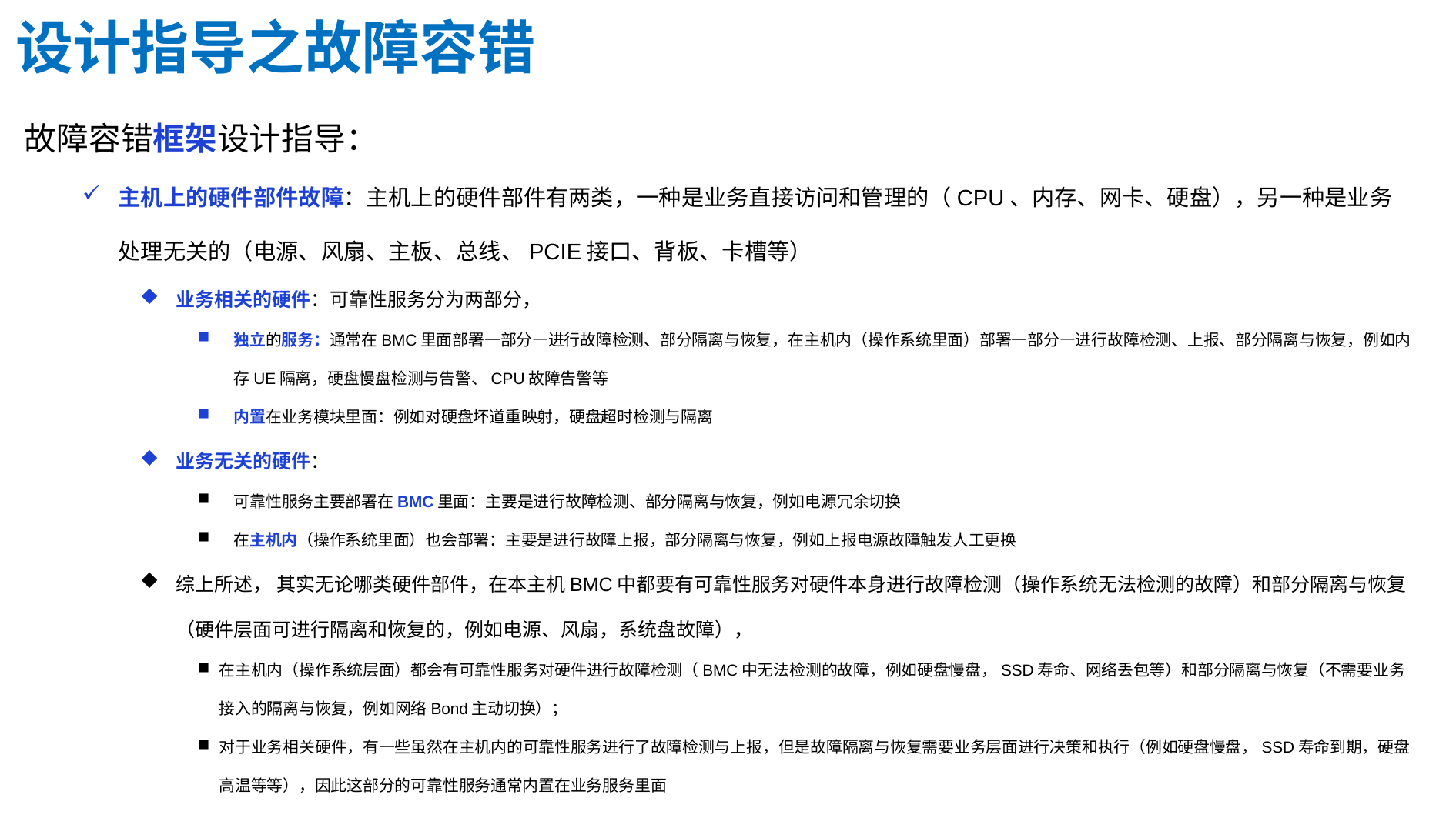

设计指导之故障容错
故障容错框架设计指导：
主机上的硬件部件故障：主机上的硬件部件有两类，一种是业务直接访问和管理的（CPU、内存、网卡、硬盘），另一种是业务处理无关的（电源、风扇、主板、总线、PCIE接口、背板、卡槽等）
业务相关的硬件：可靠性服务分为两部分，
独立的服务：通常在BMC里面部署一部分—进行故障检测、部分隔离与恢复，在主机内（操作系统里面）部署一部分—进行故障检测、上报、部分隔离与恢复，例如内存UE隔离，硬盘慢盘检测与告警、CPU故障告警等
内置在业务模块里面：例如对硬盘坏道重映射，硬盘超时检测与隔离
业务无关的硬件：
可靠性服务主要部署在BMC里面：主要是进行故障检测、部分隔离与恢复，例如电源冗余切换
在主机内（操作系统里面）也会部署：主要是进行故障上报，部分隔离与恢复，例如上报电源故障触发人工更换
综上所述， 其实无论哪类硬件部件，在本主机BMC中都要有可靠性服务对硬件本身进行故障检测（操作系统无法检测的故障）和部分隔离与恢复（硬件层面可进行隔离和恢复的，例如电源、风扇，系统盘故障），
在主机内（操作系统层面）都会有可靠性服务对硬件进行故障检测（BMC中无法检测的故障，例如硬盘慢盘，SSD寿命、网络丢包等）和部分隔离与恢复（不需要业务接入的隔离与恢复，例如网络Bond主动切换）；
对于业务相关硬件，有一些虽然在主机内的可靠性服务进行了故障检测与上报，但是故障隔离与恢复需要业务层面进行决策和执行（例如硬盘慢盘，SSD寿命到期，硬盘高温等等），因此这部分的可靠性服务通常内置在业务服务里面